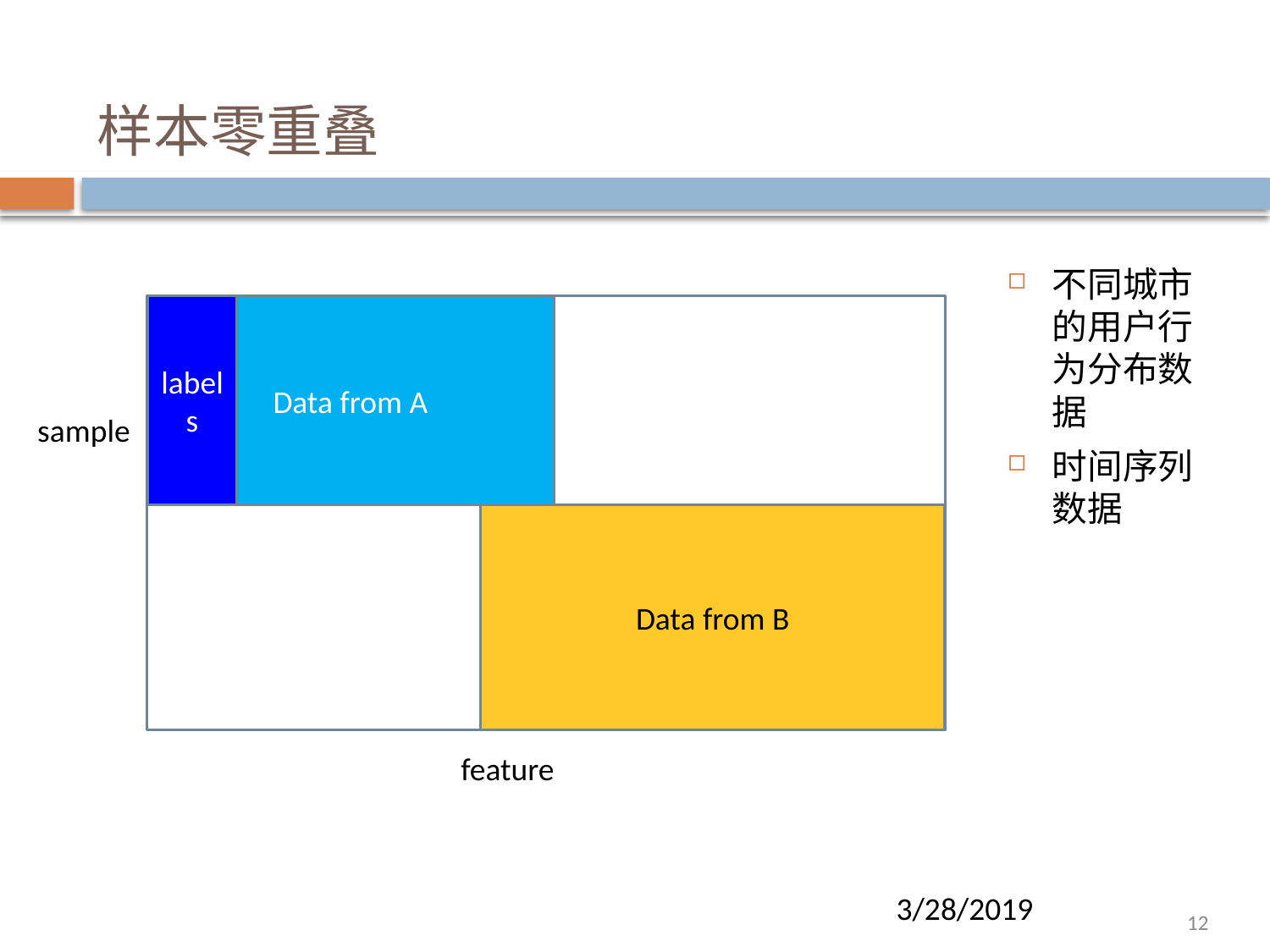

# 样本零重叠
不同城市的用户行为分布数据
时间序列数据
labels
Data from A

sample
Data from B
feature
3/28/2019
12